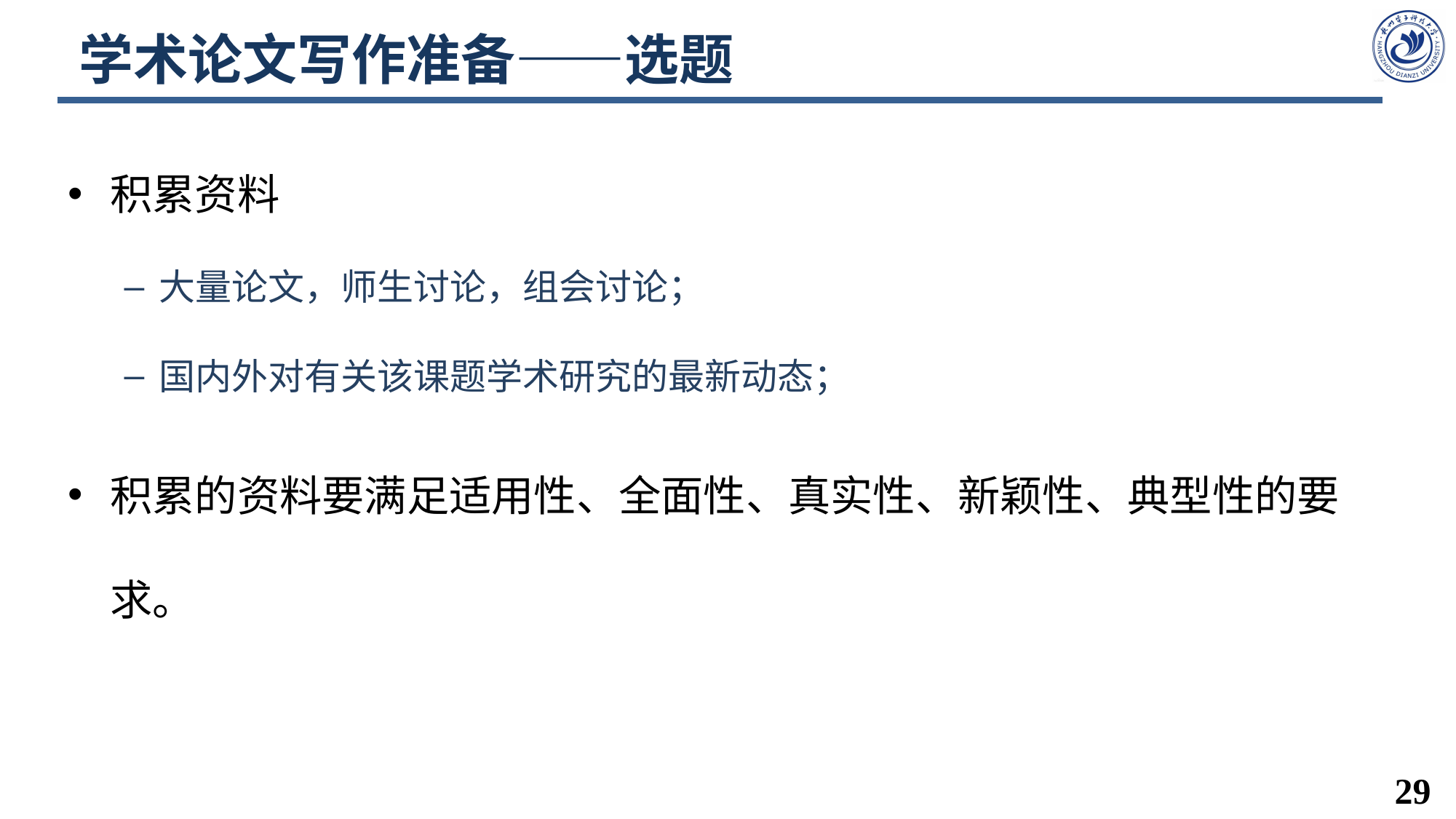

# 学术论文写作准备——选题
积累资料
大量论文，师生讨论，组会讨论；
国内外对有关该课题学术研究的最新动态；
积累的资料要满足适用性、全面性、真实性、新颖性、典型性的要求。
29